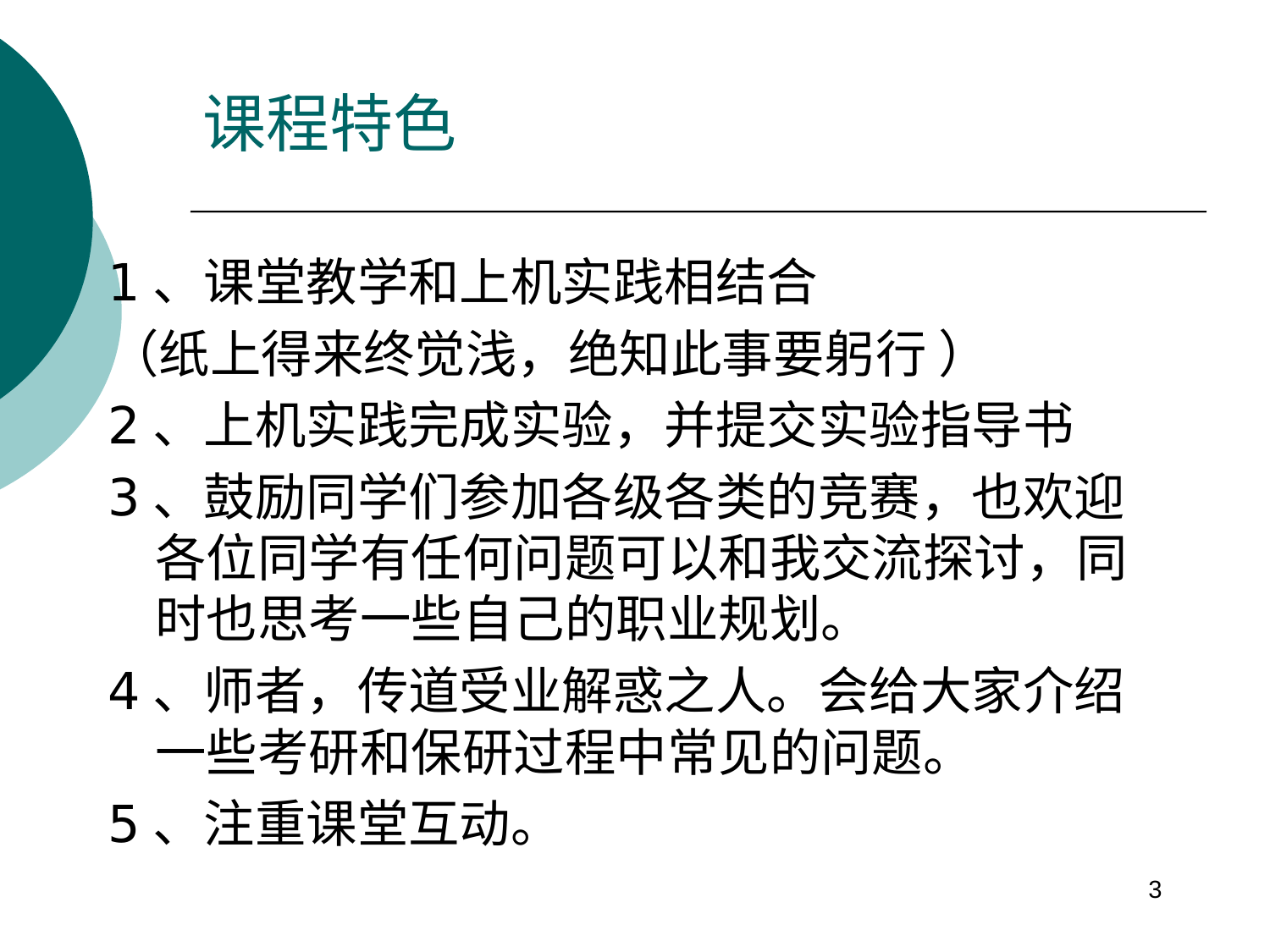

# 课程特色
1、课堂教学和上机实践相结合
（纸上得来终觉浅，绝知此事要躬行 ）
2、上机实践完成实验，并提交实验指导书
3、鼓励同学们参加各级各类的竞赛，也欢迎各位同学有任何问题可以和我交流探讨，同时也思考一些自己的职业规划。
4、师者，传道受业解惑之人。会给大家介绍一些考研和保研过程中常见的问题。
5、注重课堂互动。

3